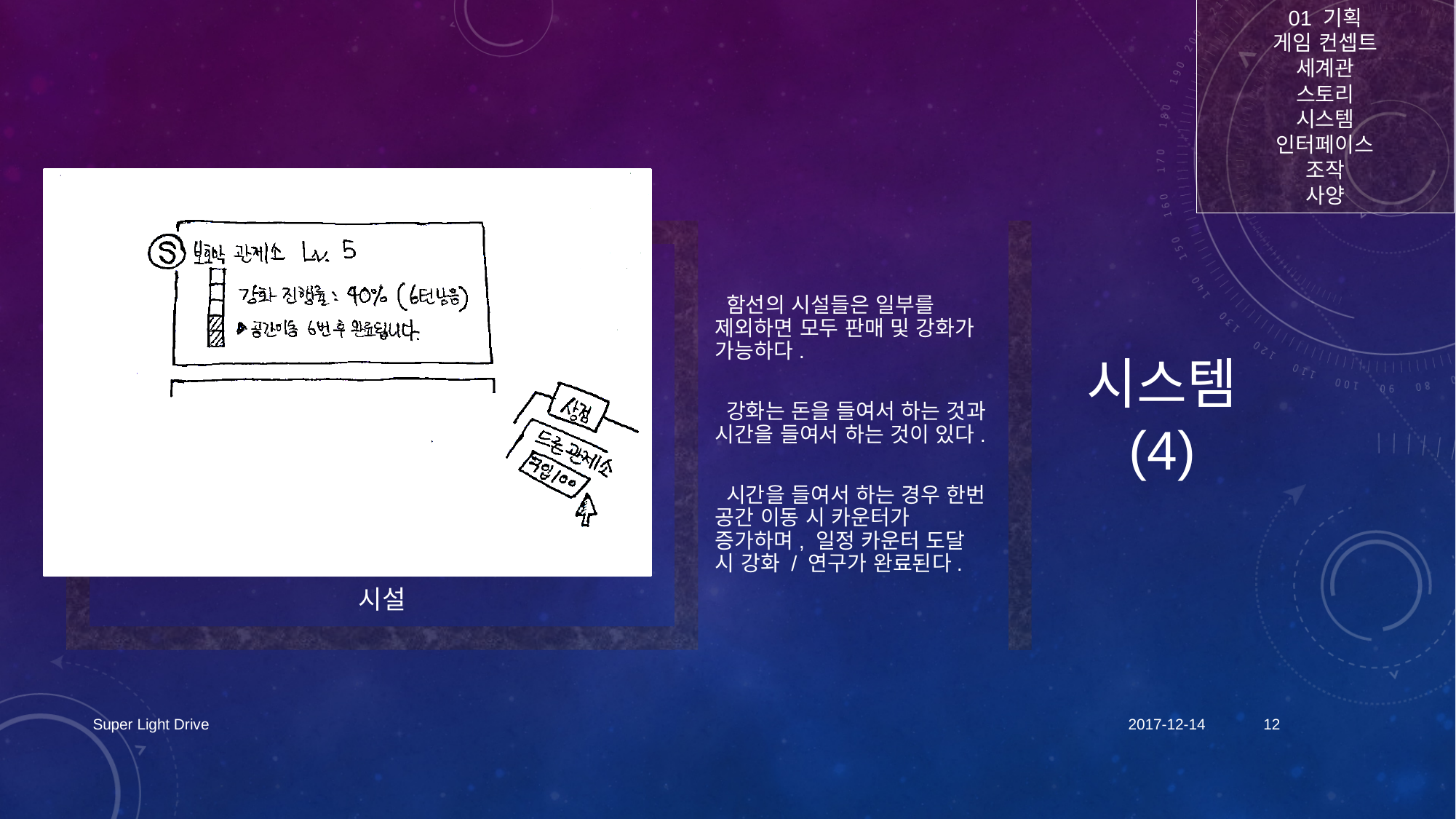

01 기획
게임 컨셉트
세계관
스토리
시스템
인터페이스
조작
사양
# 시스템 (4)

시설
 함선의 시설들은 일부를 제외하면 모두 판매 및 강화가 가능하다.

 강화는 돈을 들여서 하는 것과 시간을 들여서 하는 것이 있다.

 시간을 들여서 하는 경우 한번 공간 이동 시 카운터가 증가하며, 일정 카운터 도달 시 강화 / 연구가 완료된다.
Super Light Drive
2017-12-14
12